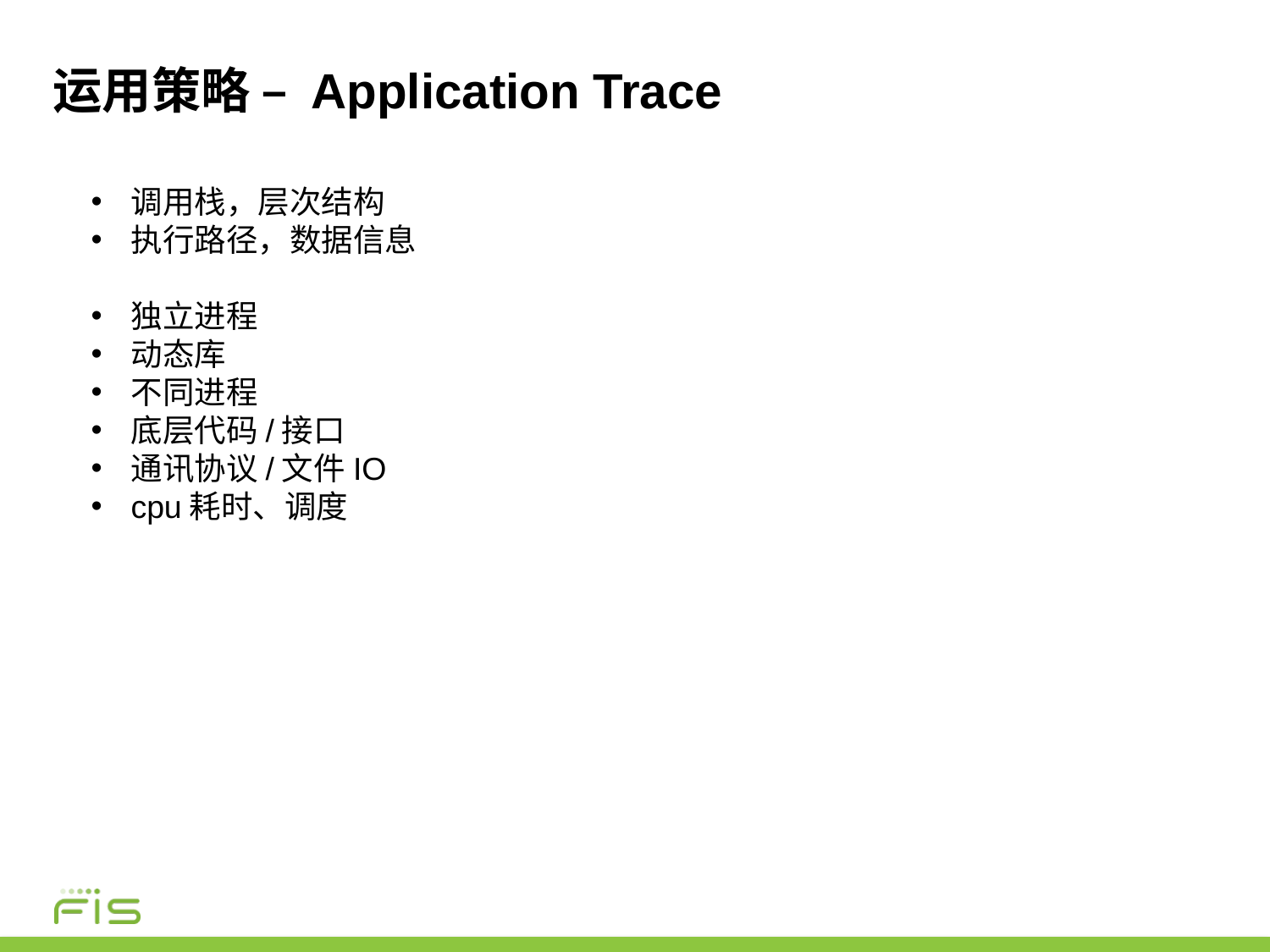

# 运用策略 – Application Trace
调用栈，层次结构
执行路径，数据信息

独立进程
动态库
不同进程
底层代码/接口
通讯协议/文件IO
cpu耗时、调度